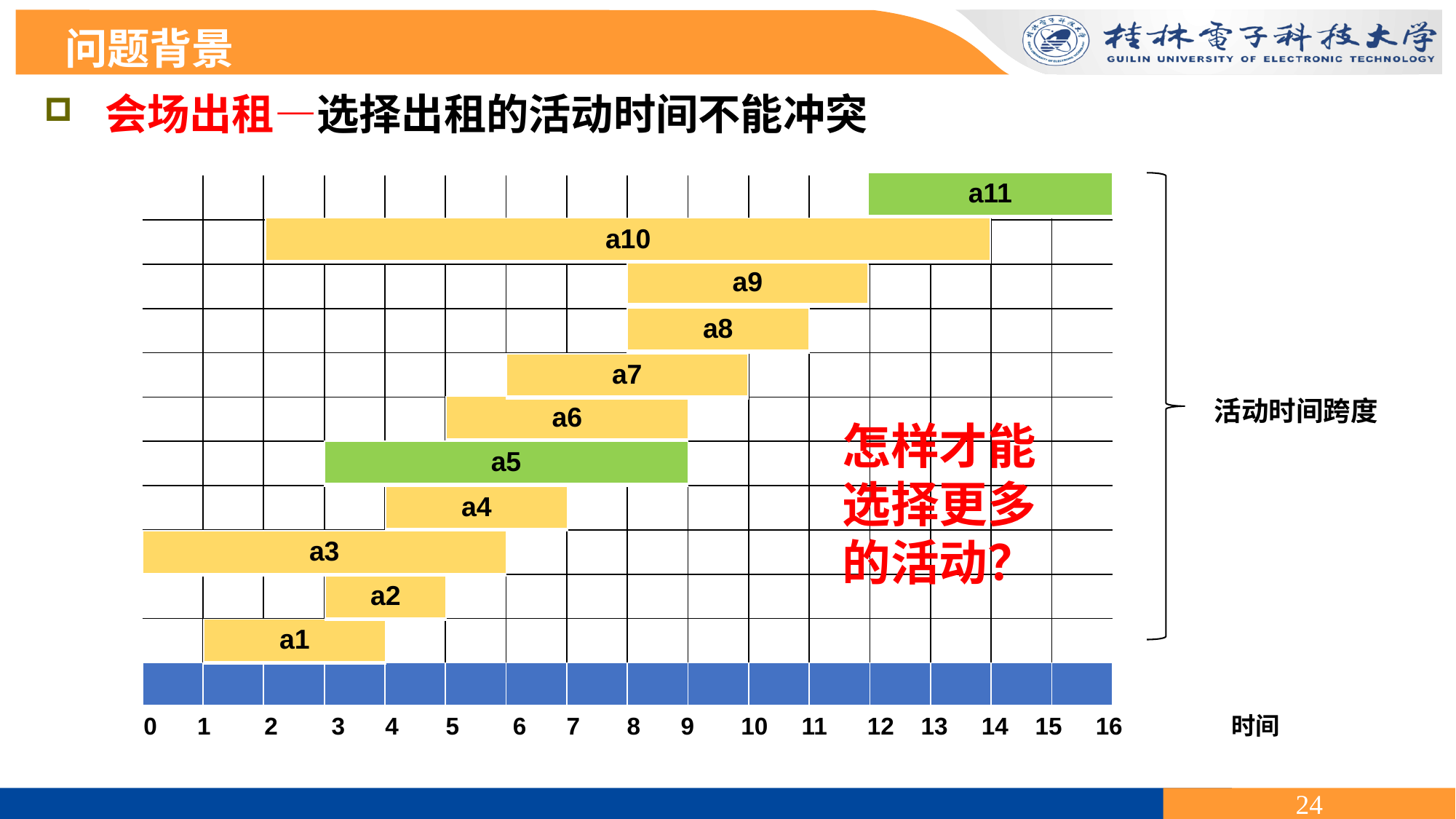

问题背景
 会场出租—选择出租的活动时间不能冲突
| a11 |
| --- |

|  |  |  |  |  |  |  |  |  |  |  |  |  |  |  |  |
| --- | --- | --- | --- | --- | --- | --- | --- | --- | --- | --- | --- | --- | --- | --- | --- |
|  |  |  |  |  |  |  |  |  |  |  |  |  |  |  |  |
|  |  |  |  |  |  |  |  |  |  |  |  |  |  |  |  |
|  |  |  |  |  |  |  |  |  |  |  |  |  |  |  |  |
|  |  |  |  |  |  |  |  |  |  |  |  |  |  |  |  |
|  |  |  |  |  |  |  |  |  |  |  |  |  |  |  |  |
|  |  |  |  |  |  |  |  |  |  |  |  |  |  |  |  |
|  |  |  |  |  |  |  |  |  |  |  |  |  |  |  |  |
|  |  |  |  |  |  |  |  |  |  |  |  |  |  |  |  |
|  |  |  |  |  |  |  |  |  |  |  |  |  |  |  |  |
|  |  |  |  |  |  |  |  |  |  |  |  |  |  |  |  |
| a10 |
| --- |
| a9 |
| --- |
| a8 |
| --- |
| a7 |
| --- |
活动时间跨度
| a6 |
| --- |
怎样才能选择更多的活动？
| a5 |
| --- |
| a4 |
| --- |
| a3 |
| --- |
| a2 |
| --- |
| a1 |
| --- |
|  |  |  |  |  |  |  |  |  |  |  |  |  |  |  |  |
| --- | --- | --- | --- | --- | --- | --- | --- | --- | --- | --- | --- | --- | --- | --- | --- |
0      1        2        3      4       5        6      7       8      9       10     11      12    13     14    15     16               时间